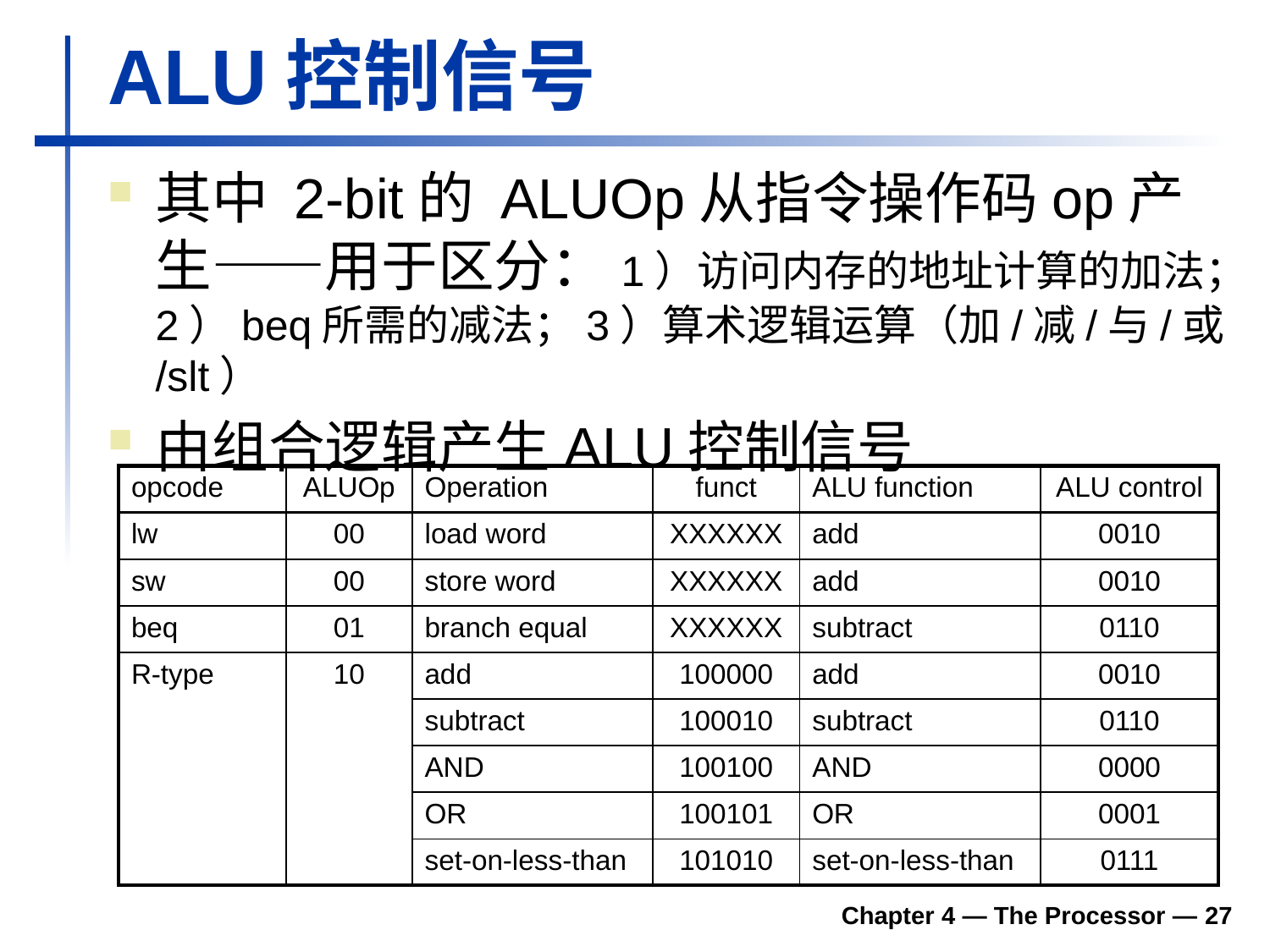

# ALU控制信号
其中 2-bit的 ALUOp从指令操作码op产生——用于区分：1）访问内存的地址计算的加法；2）beq所需的减法；3）算术逻辑运算（加/减/与/或/slt）
由组合逻辑产生ALU控制信号
| opcode | ALUOp | Operation | funct | ALU function | ALU control |
| --- | --- | --- | --- | --- | --- |
| lw | 00 | load word | XXXXXX | add | 0010 |
| sw | 00 | store word | XXXXXX | add | 0010 |
| beq | 01 | branch equal | XXXXXX | subtract | 0110 |
| R-type | 10 | add | 100000 | add | 0010 |
|  |  | subtract | 100010 | subtract | 0110 |
|  |  | AND | 100100 | AND | 0000 |
|  |  | OR | 100101 | OR | 0001 |
|  |  | set-on-less-than | 101010 | set-on-less-than | 0111 |
Chapter 4 — The Processor — 27